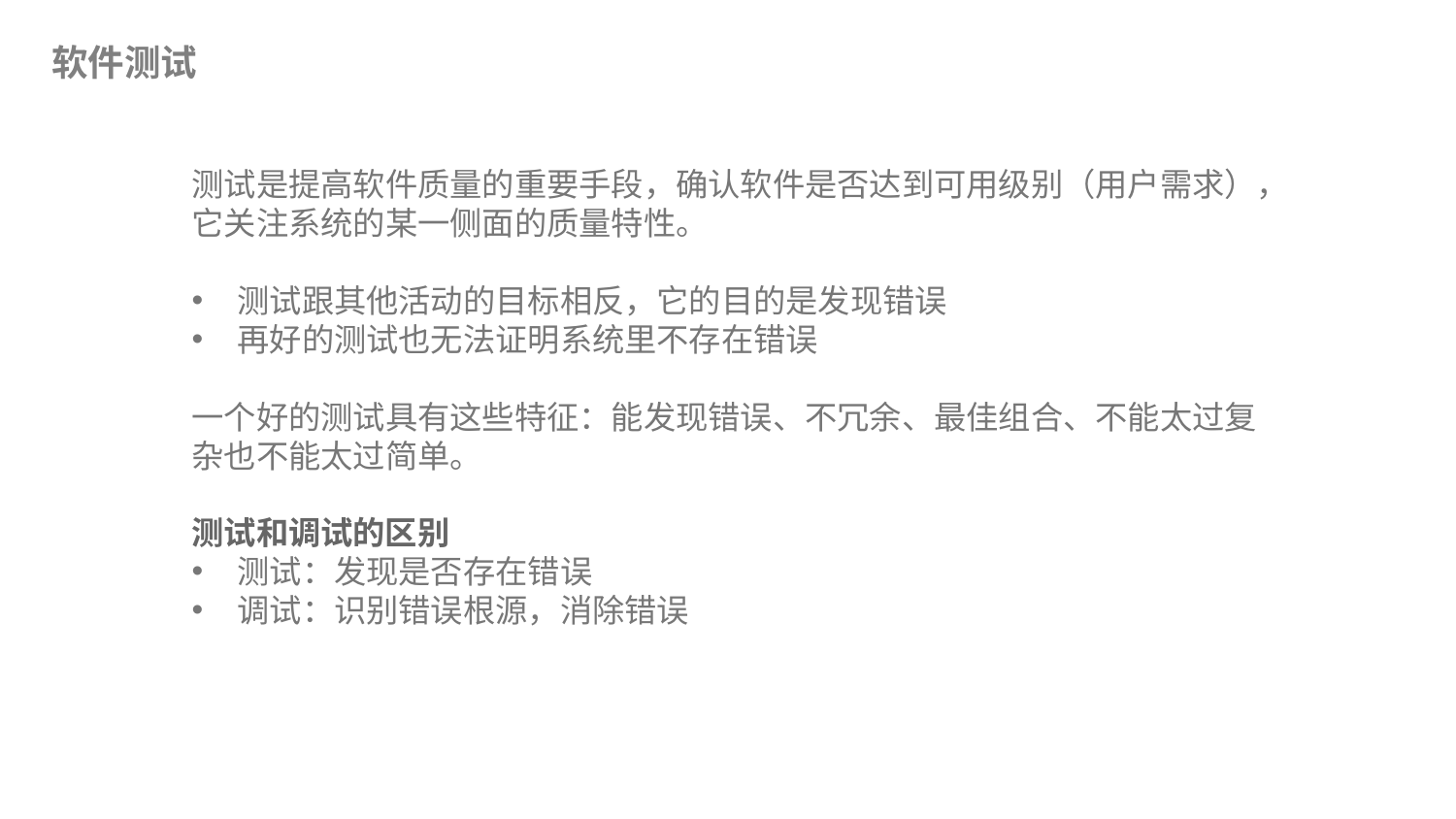

软件测试
测试是提高软件质量的重要手段，确认软件是否达到可用级别（用户需求），它关注系统的某一侧面的质量特性。

测试跟其他活动的目标相反，它的目的是发现错误
再好的测试也无法证明系统里不存在错误

一个好的测试具有这些特征：能发现错误、不冗余、最佳组合、不能太过复杂也不能太过简单。

测试和调试的区别
测试：发现是否存在错误
调试：识别错误根源，消除错误